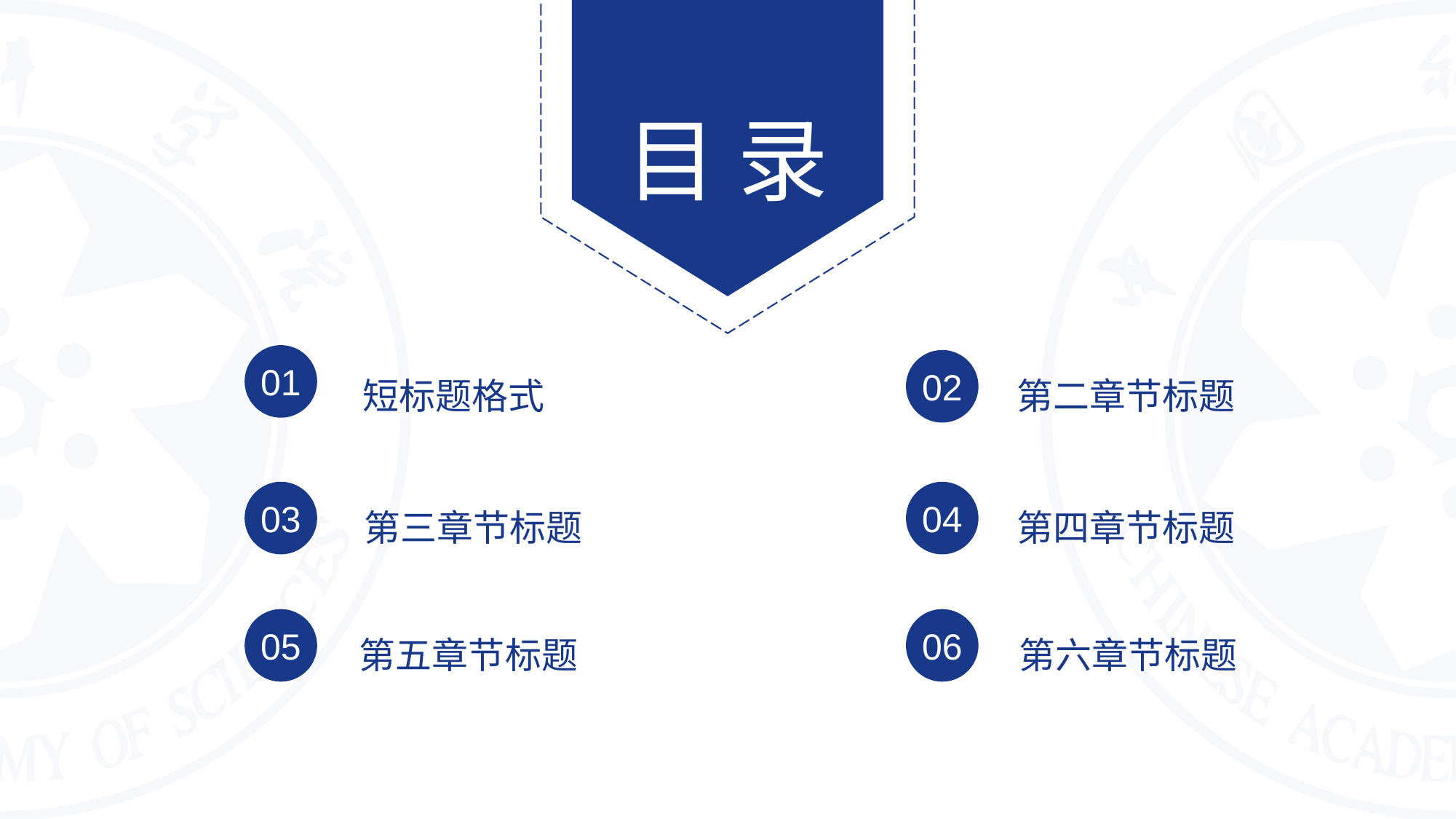

01
02
第二章节标题
短标题格式
03
04
第四章节标题
第三章节标题
05
第五章节标题
06
第六章节标题